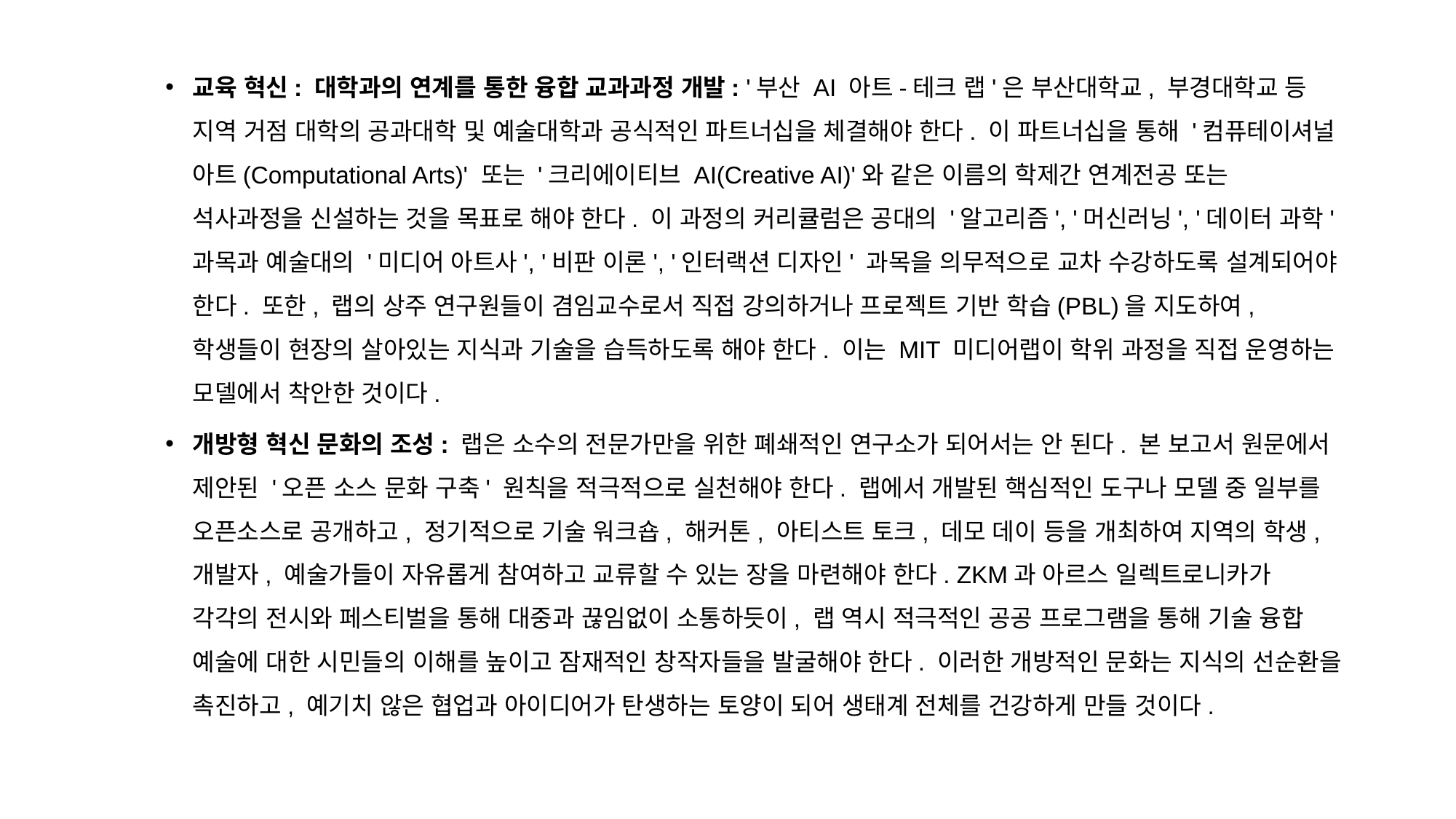

교육 혁신: 대학과의 연계를 통한 융합 교과과정 개발: '부산 AI 아트-테크 랩'은 부산대학교, 부경대학교 등 지역 거점 대학의 공과대학 및 예술대학과 공식적인 파트너십을 체결해야 한다. 이 파트너십을 통해 '컴퓨테이셔널 아트(Computational Arts)' 또는 '크리에이티브 AI(Creative AI)'와 같은 이름의 학제간 연계전공 또는 석사과정을 신설하는 것을 목표로 해야 한다. 이 과정의 커리큘럼은 공대의 '알고리즘', '머신러닝', '데이터 과학' 과목과 예술대의 '미디어 아트사', '비판 이론', '인터랙션 디자인' 과목을 의무적으로 교차 수강하도록 설계되어야 한다. 또한, 랩의 상주 연구원들이 겸임교수로서 직접 강의하거나 프로젝트 기반 학습(PBL)을 지도하여, 학생들이 현장의 살아있는 지식과 기술을 습득하도록 해야 한다. 이는 MIT 미디어랩이 학위 과정을 직접 운영하는 모델에서 착안한 것이다.
개방형 혁신 문화의 조성: 랩은 소수의 전문가만을 위한 폐쇄적인 연구소가 되어서는 안 된다. 본 보고서 원문에서 제안된 '오픈 소스 문화 구축' 원칙을 적극적으로 실천해야 한다. 랩에서 개발된 핵심적인 도구나 모델 중 일부를 오픈소스로 공개하고, 정기적으로 기술 워크숍, 해커톤, 아티스트 토크, 데모 데이 등을 개최하여 지역의 학생, 개발자, 예술가들이 자유롭게 참여하고 교류할 수 있는 장을 마련해야 한다. ZKM과 아르스 일렉트로니카가 각각의 전시와 페스티벌을 통해 대중과 끊임없이 소통하듯이, 랩 역시 적극적인 공공 프로그램을 통해 기술 융합 예술에 대한 시민들의 이해를 높이고 잠재적인 창작자들을 발굴해야 한다. 이러한 개방적인 문화는 지식의 선순환을 촉진하고, 예기치 않은 협업과 아이디어가 탄생하는 토양이 되어 생태계 전체를 건강하게 만들 것이다.